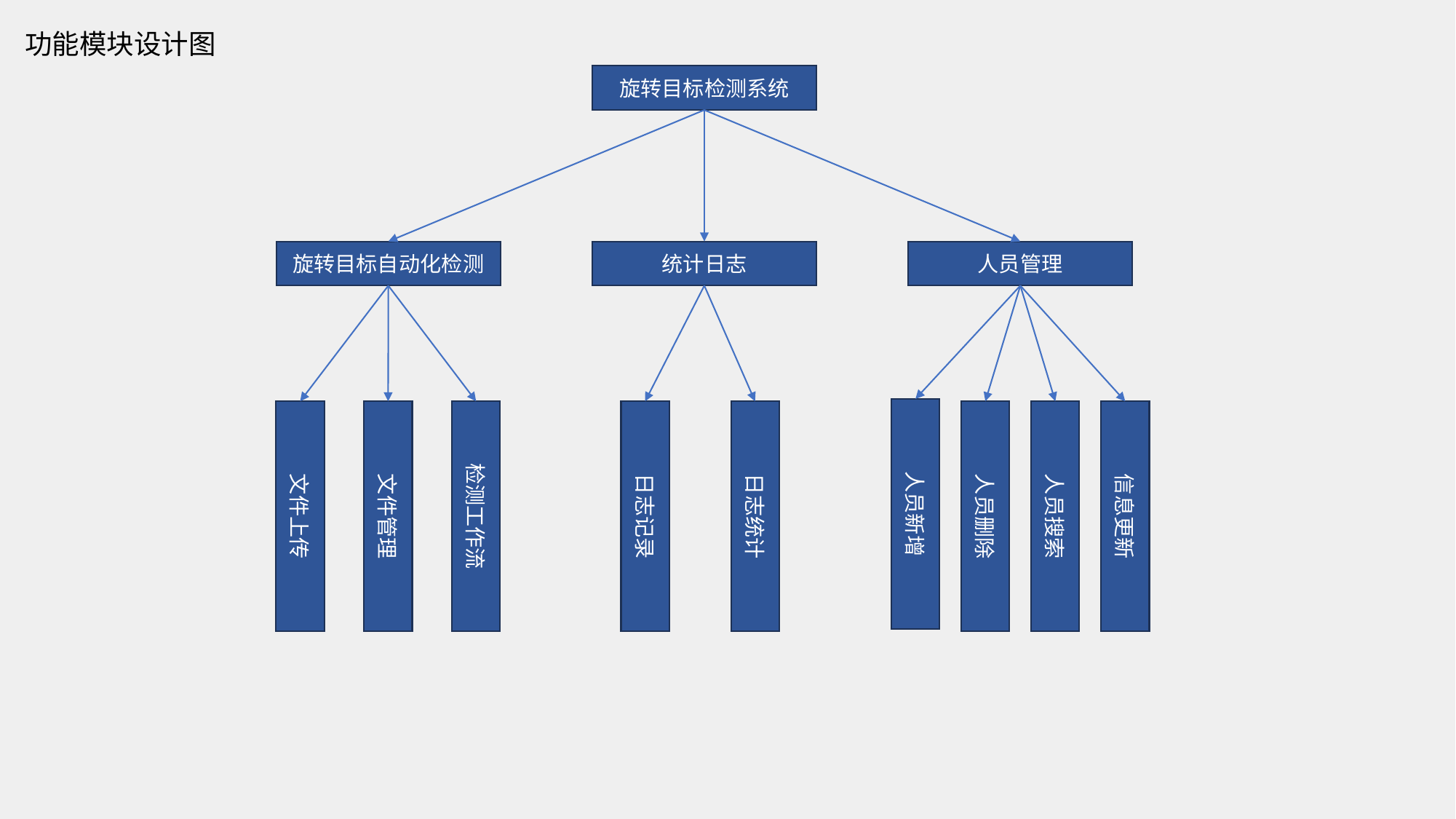

功能模块设计图
旋转目标检测系统
旋转目标自动化检测
统计日志
人员管理
人员新增
人员搜索
信息更新
文件上传
文件管理
检测工作流
日志记录
日志统计
人员删除